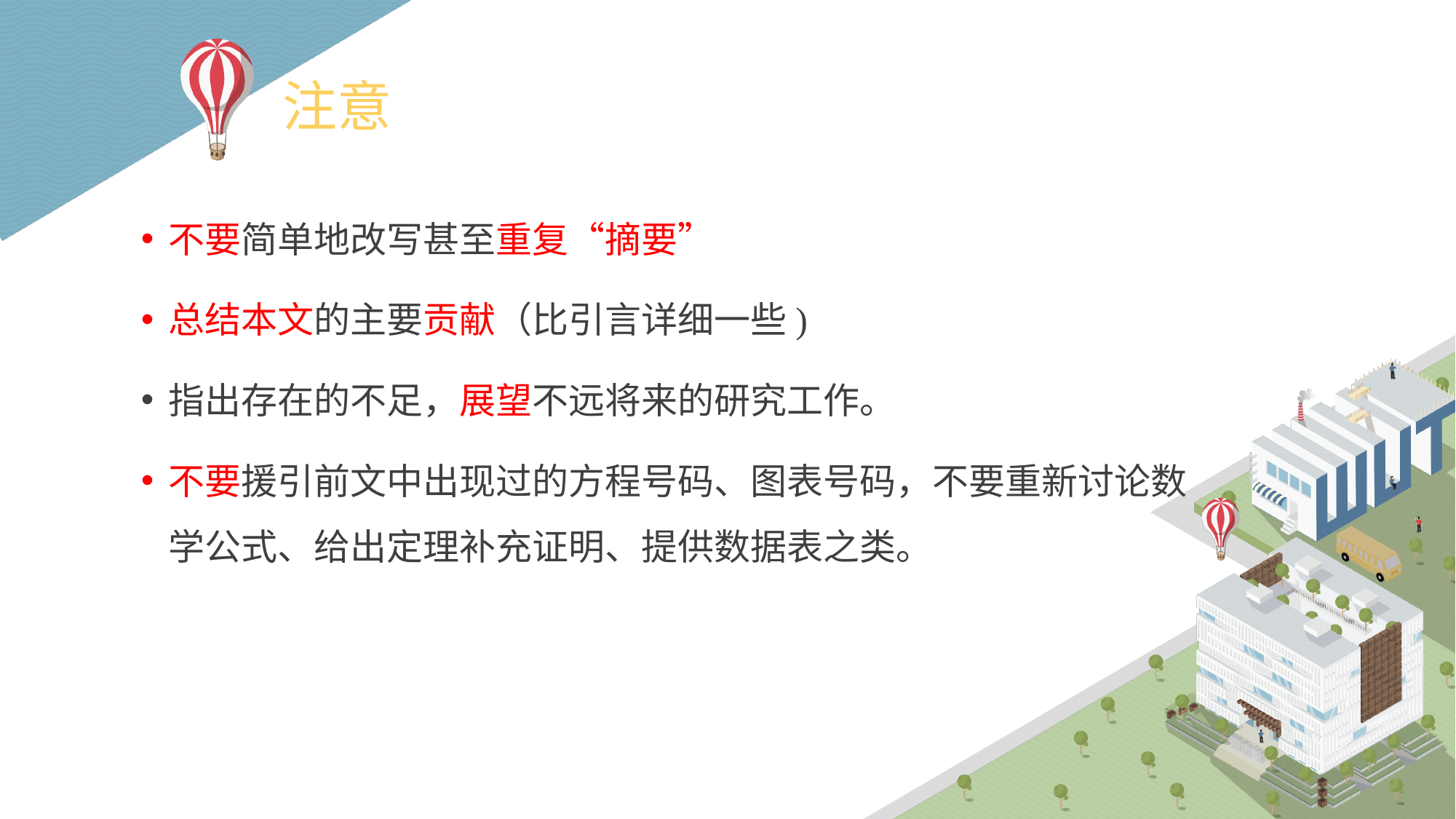

# 注意
不要简单地改写甚至重复“摘要”
总结本文的主要贡献（比引言详细一些)
指出存在的不足，展望不远将来的研究工作。
不要援引前文中出现过的方程号码、图表号码，不要重新讨论数学公式、给出定理补充证明、提供数据表之类。